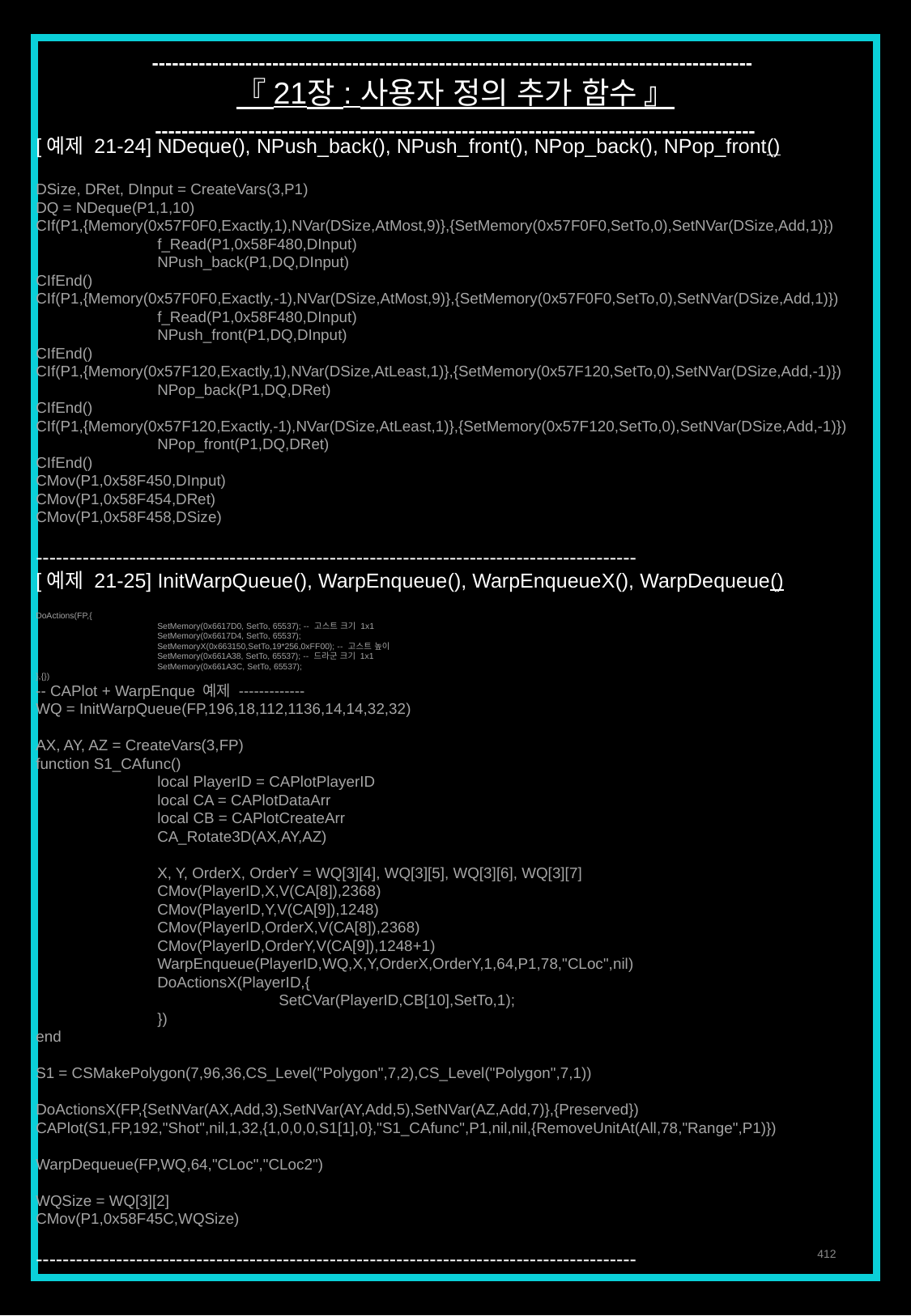

------------------------------------------------------------------------------------------
『 21장 : 사용자 정의 추가 함수 』
------------------------------------------------------------------------------------------
[예제 21-24] NDeque(), NPush_back(), NPush_front(), NPop_back(), NPop_front()

DSize, DRet, DInput = CreateVars(3,P1)
DQ = NDeque(P1,1,10)
CIf(P1,{Memory(0x57F0F0,Exactly,1),NVar(DSize,AtMost,9)},{SetMemory(0x57F0F0,SetTo,0),SetNVar(DSize,Add,1)})
	f_Read(P1,0x58F480,DInput)
	NPush_back(P1,DQ,DInput)
CIfEnd()
CIf(P1,{Memory(0x57F0F0,Exactly,-1),NVar(DSize,AtMost,9)},{SetMemory(0x57F0F0,SetTo,0),SetNVar(DSize,Add,1)})
	f_Read(P1,0x58F480,DInput)
	NPush_front(P1,DQ,DInput)
CIfEnd()
CIf(P1,{Memory(0x57F120,Exactly,1),NVar(DSize,AtLeast,1)},{SetMemory(0x57F120,SetTo,0),SetNVar(DSize,Add,-1)})
	NPop_back(P1,DQ,DRet)
CIfEnd()
CIf(P1,{Memory(0x57F120,Exactly,-1),NVar(DSize,AtLeast,1)},{SetMemory(0x57F120,SetTo,0),SetNVar(DSize,Add,-1)})
	NPop_front(P1,DQ,DRet)
CIfEnd()
CMov(P1,0x58F450,DInput)
CMov(P1,0x58F454,DRet)
CMov(P1,0x58F458,DSize)

------------------------------------------------------------------------------------------
[예제 21-25] InitWarpQueue(), WarpEnqueue(), WarpEnqueueX(), WarpDequeue()

DoActions(FP,{
	SetMemory(0x6617D0, SetTo, 65537); -- 고스트 크기 1x1
	SetMemory(0x6617D4, SetTo, 65537);
	SetMemoryX(0x663150,SetTo,19*256,0xFF00); -- 고스트 높이
	SetMemory(0x661A38, SetTo, 65537); -- 드라군 크기 1x1
	SetMemory(0x661A3C, SetTo, 65537);
},{})
-- CAPlot + WarpEnque 예제 -------------
WQ = InitWarpQueue(FP,196,18,112,1136,14,14,32,32)

AX, AY, AZ = CreateVars(3,FP)
function S1_CAfunc()
	local PlayerID = CAPlotPlayerID
	local CA = CAPlotDataArr
	local CB = CAPlotCreateArr
	CA_Rotate3D(AX,AY,AZ)

	X, Y, OrderX, OrderY = WQ[3][4], WQ[3][5], WQ[3][6], WQ[3][7]
	CMov(PlayerID,X,V(CA[8]),2368)
	CMov(PlayerID,Y,V(CA[9]),1248)
	CMov(PlayerID,OrderX,V(CA[8]),2368)
	CMov(PlayerID,OrderY,V(CA[9]),1248+1)
	WarpEnqueue(PlayerID,WQ,X,Y,OrderX,OrderY,1,64,P1,78,"CLoc",nil)
	DoActionsX(PlayerID,{
		SetCVar(PlayerID,CB[10],SetTo,1);
	})
end

S1 = CSMakePolygon(7,96,36,CS_Level("Polygon",7,2),CS_Level("Polygon",7,1))

DoActionsX(FP,{SetNVar(AX,Add,3),SetNVar(AY,Add,5),SetNVar(AZ,Add,7)},{Preserved})
CAPlot(S1,FP,192,"Shot",nil,1,32,{1,0,0,0,S1[1],0},"S1_CAfunc",P1,nil,nil,{RemoveUnitAt(All,78,"Range",P1)})

WarpDequeue(FP,WQ,64,"CLoc","CLoc2")

WQSize = WQ[3][2]
CMov(P1,0x58F45C,WQSize)

------------------------------------------------------------------------------------------

412